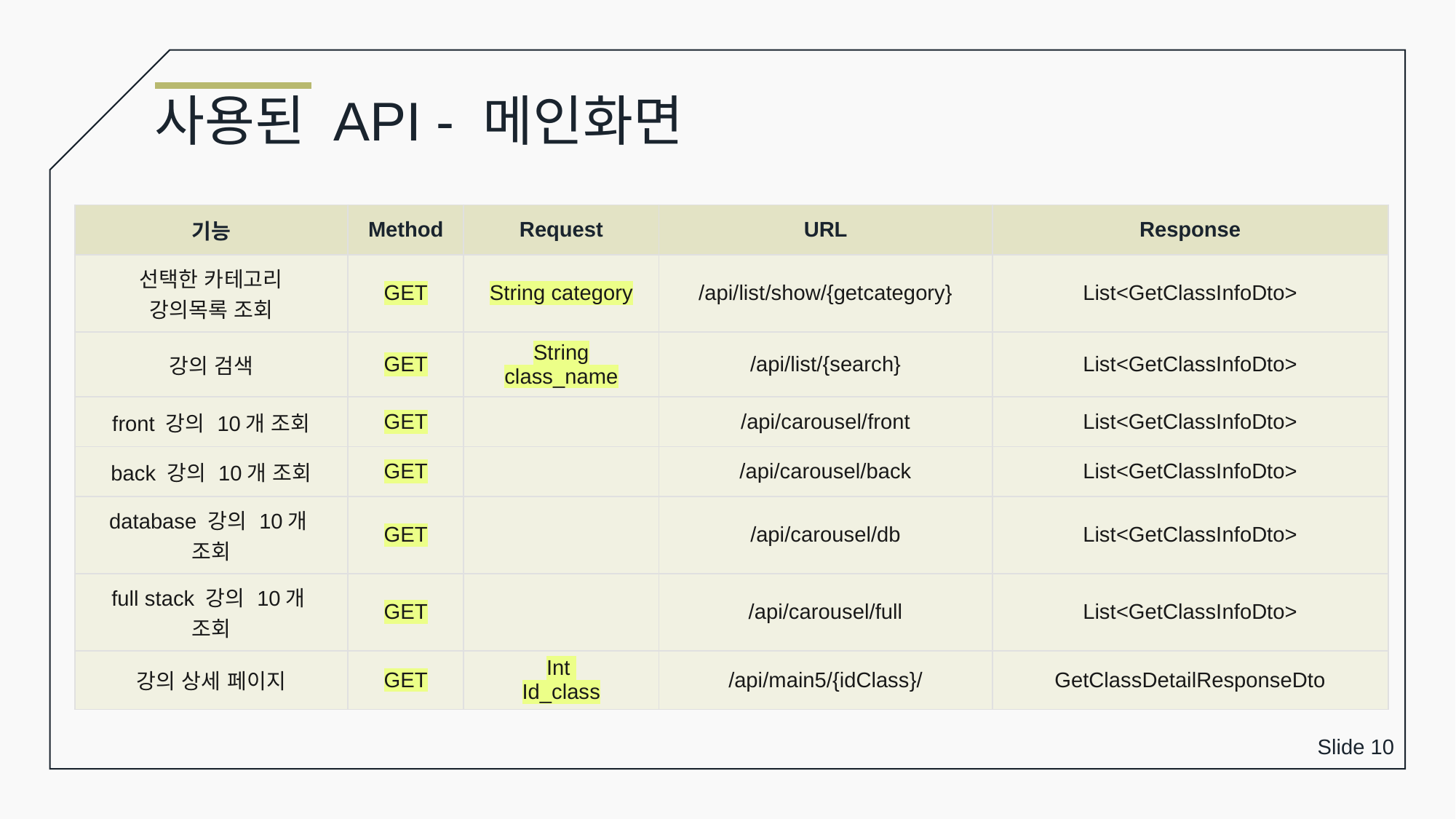

사용된 API - 메인화면
| 기능 | Method | Request | URL | Response |
| --- | --- | --- | --- | --- |
| 선택한 카테고리 강의목록 조회 | GET | String category | /api/list/show/{getcategory} | List<GetClassInfoDto> |
| 강의 검색 | GET | String class\_name | /api/list/{search} | List<GetClassInfoDto> |
| front 강의 10개 조회 | GET |  | /api/carousel/front | List<GetClassInfoDto> |
| back 강의 10개 조회 | GET |  | /api/carousel/back | List<GetClassInfoDto> |
| database 강의 10개 조회 | GET |  | /api/carousel/db | List<GetClassInfoDto> |
| full stack 강의 10개 조회 | GET |  | /api/carousel/full | List<GetClassInfoDto> |
| 강의 상세 페이지 | GET | Int Id\_class | /api/main5/{idClass}/ | GetClassDetailResponseDto |